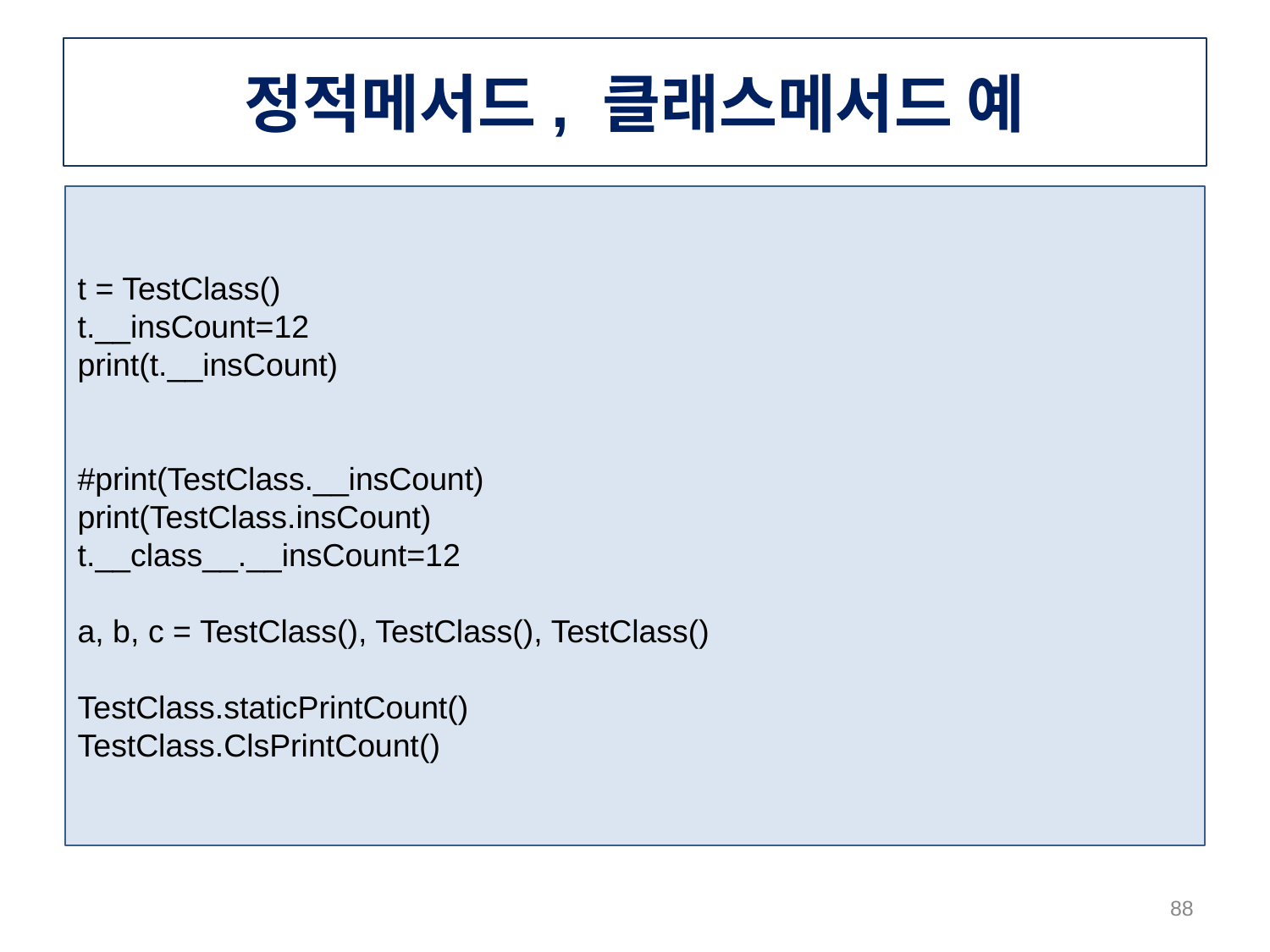

# 정적메서드, 클래스메서드 예

t = TestClass()
t.__insCount=12
print(t.__insCount)

#print(TestClass.__insCount)
print(TestClass.insCount)
t.__class__.__insCount=12

a, b, c = TestClass(), TestClass(), TestClass()

TestClass.staticPrintCount()
TestClass.ClsPrintCount()
88